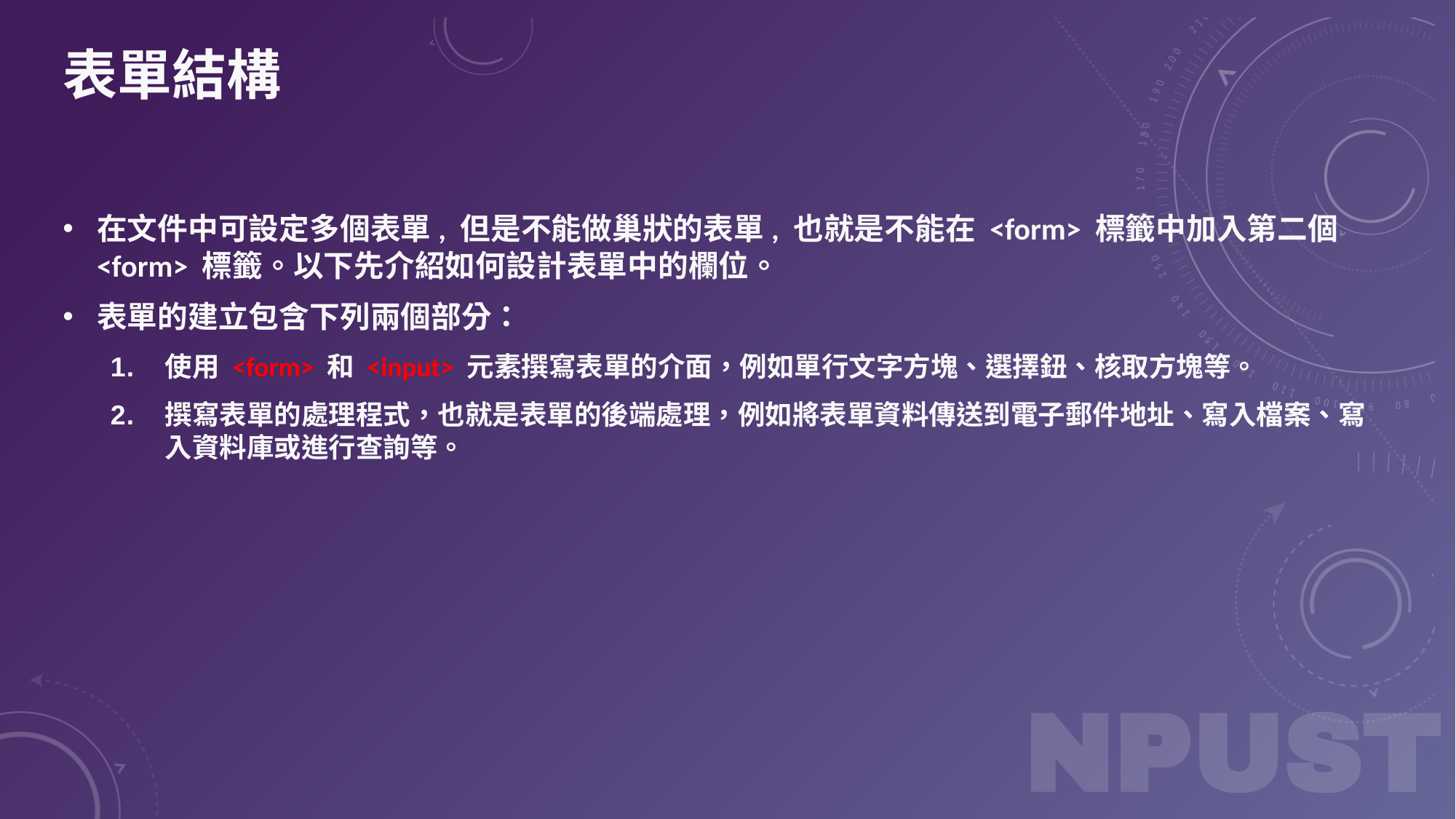

# 表單結構

在文件中可設定多個表單, 但是不能做巢狀的表單, 也就是不能在 <form> 標籤中加入第二個 <form> 標籤。以下先介紹如何設計表單中的欄位。
表單的建立包含下列兩個部分：
使用 <form> 和 <input> 元素撰寫表單的介面，例如單行文字方塊、選擇鈕、核取方塊等。
撰寫表單的處理程式，也就是表單的後端處理，例如將表單資料傳送到電子郵件地址、寫入檔案、寫入資料庫或進行查詢等。